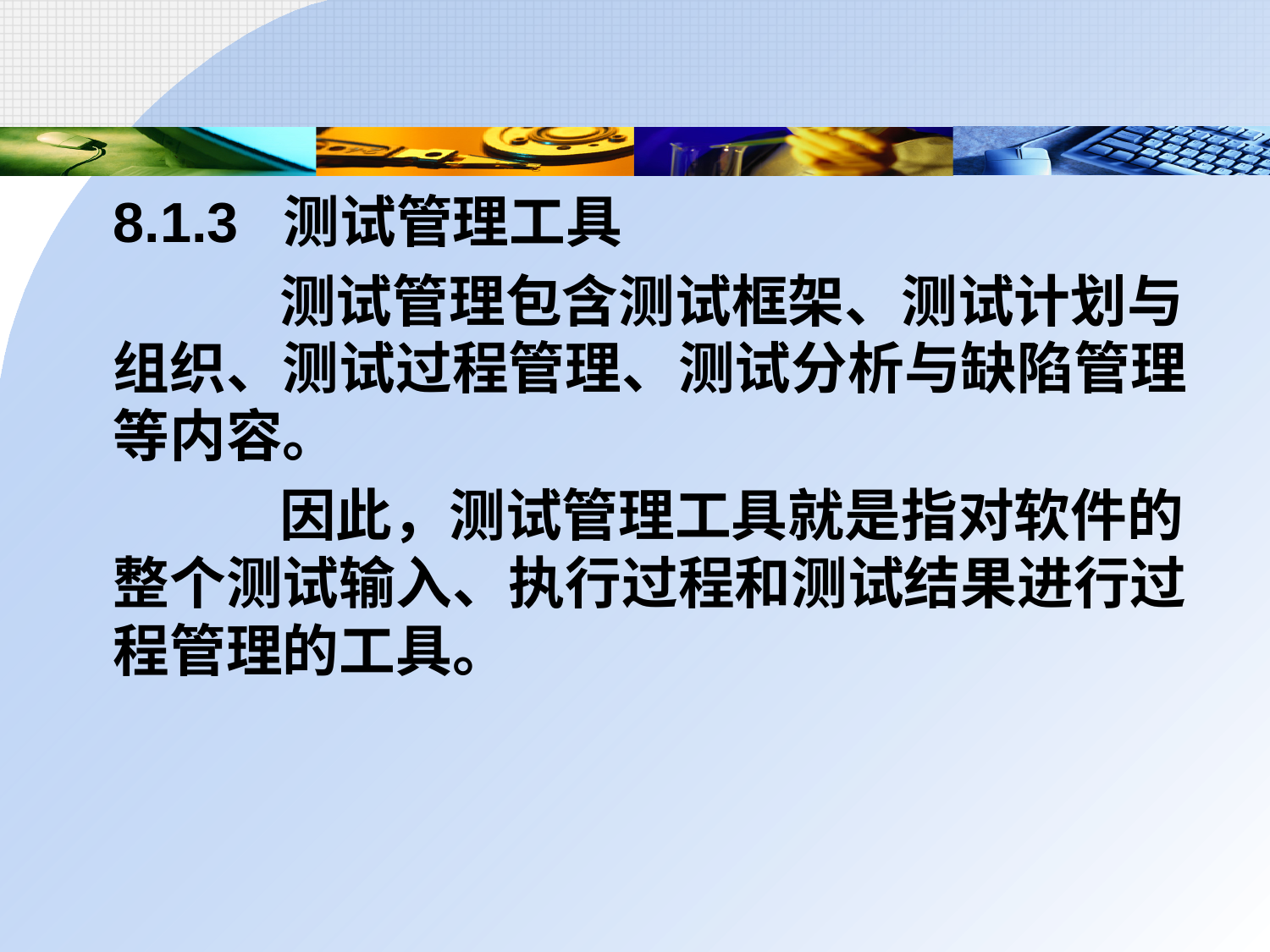

8.1.3  测试管理工具
		  测试管理包含测试框架、测试计划与组织、测试过程管理、测试分析与缺陷管理等内容。
		  因此，测试管理工具就是指对软件的整个测试输入、执行过程和测试结果进行过程管理的工具。